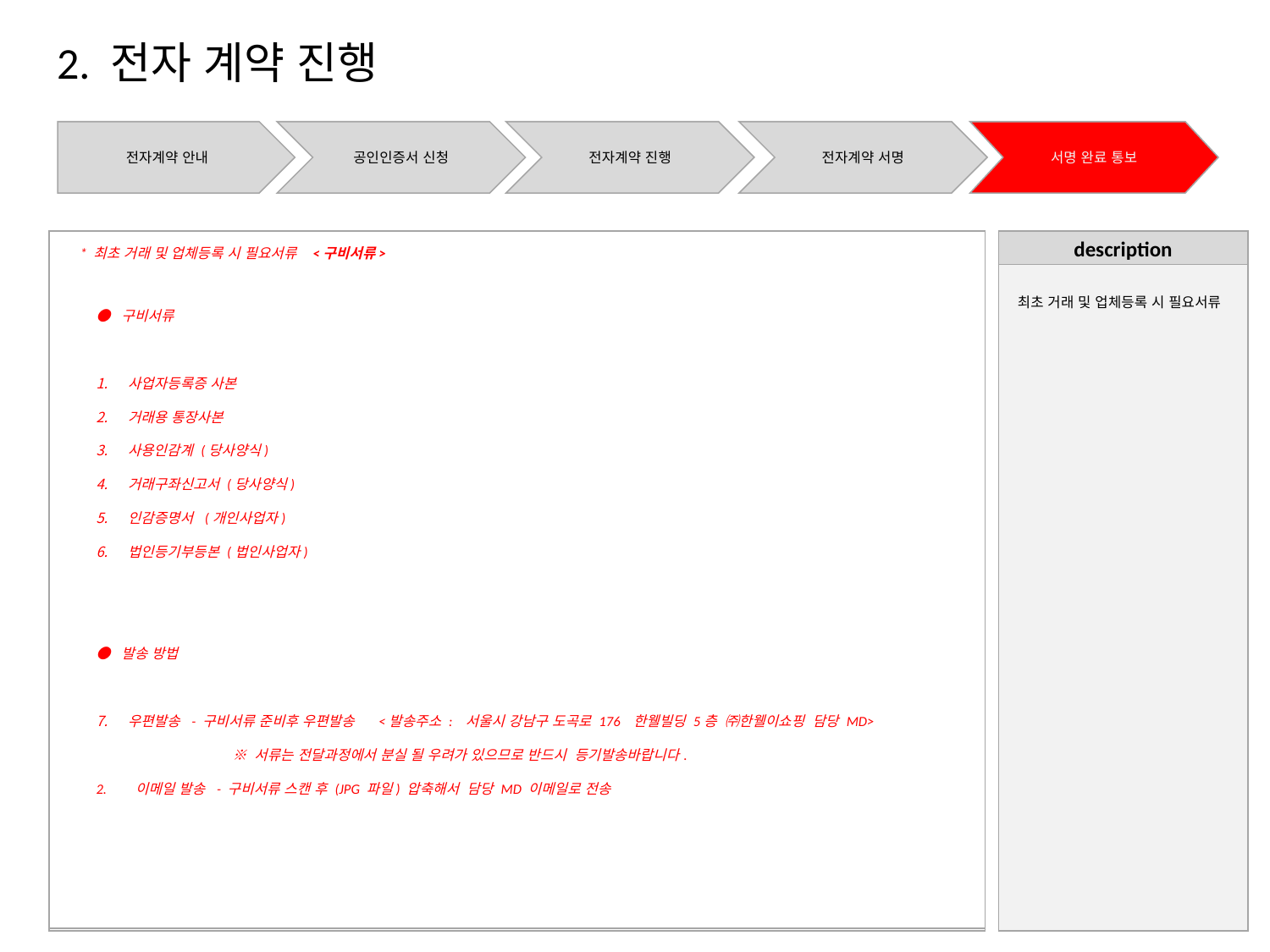

2. 전자 계약 진행
전자계약 안내
공인인증서 신청
전자계약 진행
전자계약 서명
서명 완료 통보

description

* 최초 거래 및 업체등록 시 필요서류   <구비서류>

 최초 거래 및 업체등록 시 필요서류

●  구비서류

사업자등록증 사본
거래용 통장사본
사용인감계 (당사양식)
거래구좌신고서 (당사양식)
인감증명서  (개인사업자)
법인등기부등본 (법인사업자)

●  발송 방법

우편발송  - 구비서류 준비후 우편발송     <발송주소 :   서울시 강남구 도곡로 176   한웰빌딩 5층  ㈜한웰이쇼핑  담당 MD>
                                  ※ 서류는 전달과정에서 분실 될 우려가 있으므로 반드시  등기발송바랍니다.
2.        이메일 발송  - 구비서류 스캔 후 (JPG 파일) 압축해서  담당 MD 이메일로 전송